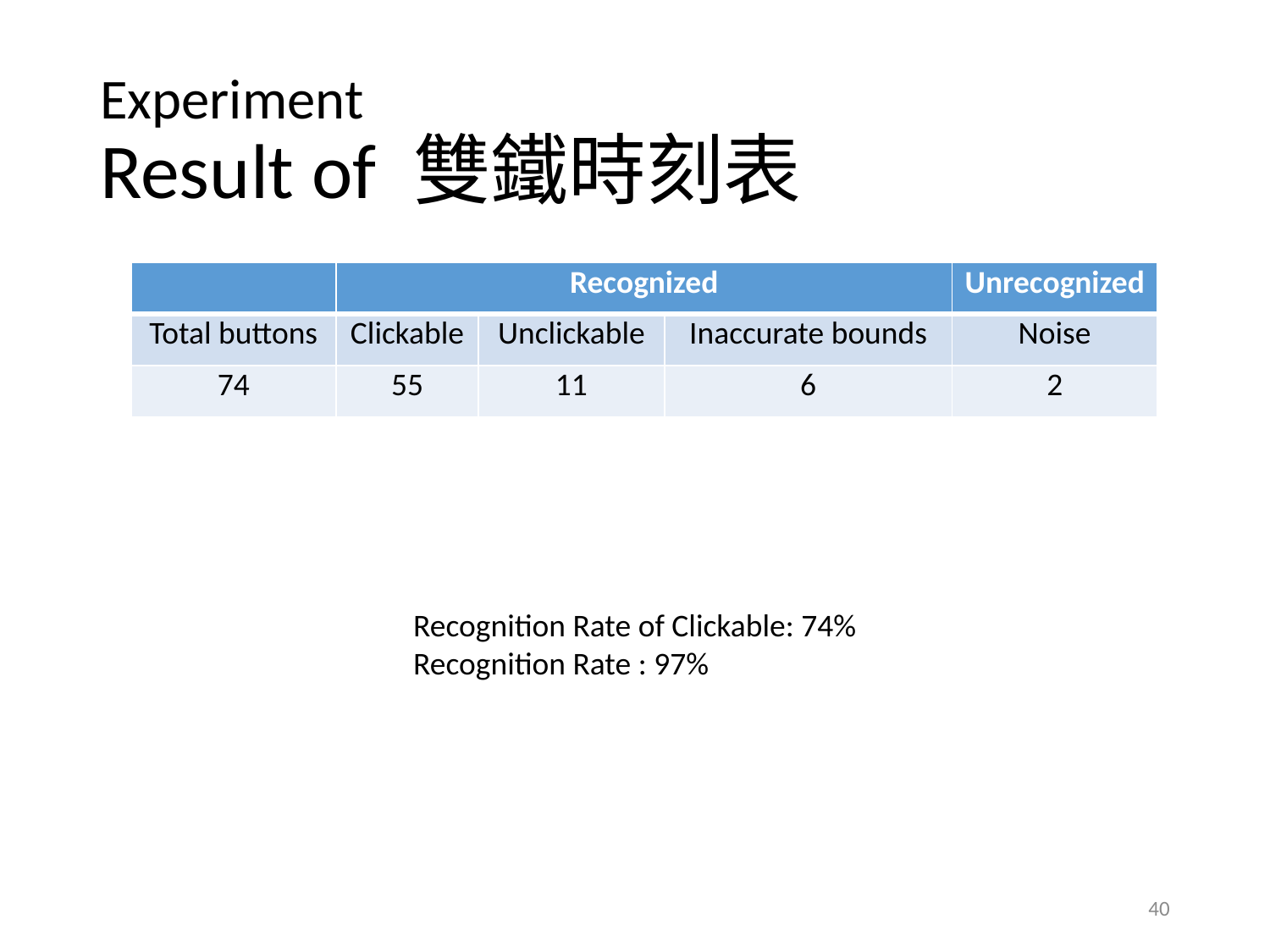

# Experiment Result of 雙鐵時刻表
|  | Recognized |  |  | Unrecognized |
| --- | --- | --- | --- | --- |
| Total buttons | Clickable | Unclickable | Inaccurate bounds | Noise |
| 74 | 55 | 11 | 6 | 2 |
Recognition Rate of Clickable: 74%
Recognition Rate : 97%
40